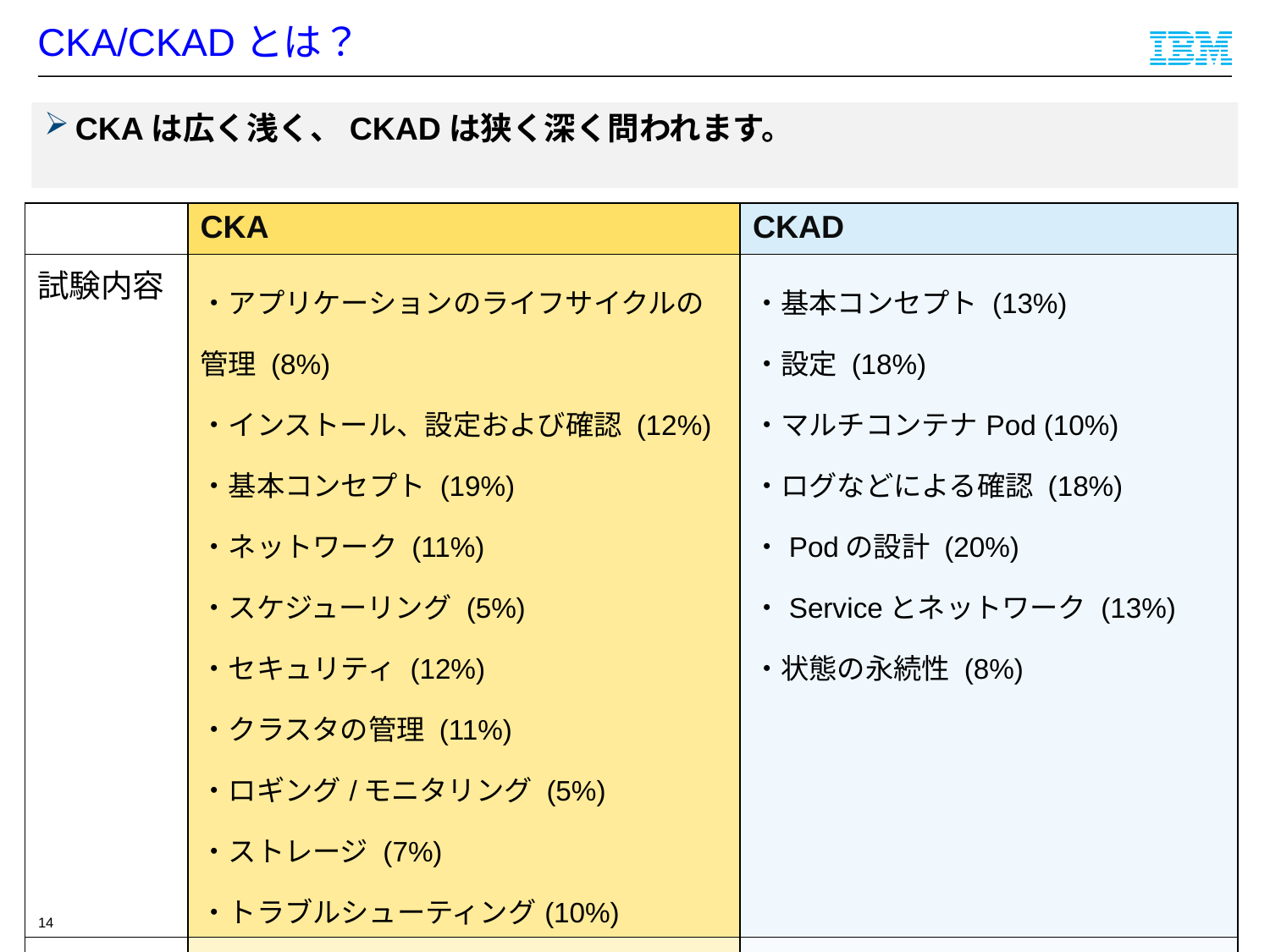

# CKA/CKADとは？
CKAは広く浅く、CKADは狭く深く問われます。
|  | CKA | CKAD |
| --- | --- | --- |
| 試験内容 | ・アプリケーションのライフサイクルの管理 (8%) ・インストール、設定および確認 (12%) ・基本コンセプト (19%) ・ネットワーク (11%) ・スケジューリング (5%) ・セキュリティ (12%) ・クラスタの管理 (11%) ・ロギング/モニタリング (5%) ・ストレージ (7%) ・トラブルシューティング(10%) | ・基本コンセプト (13%) ・設定 (18%) ・マルチコンテナPod (10%) ・ログなどによる確認 (18%) ・Podの設計 (20%) ・Serviceとネットワーク (13%) ・状態の永続性 (8%) |
| 試験時間 | 3時間 | 2時間 |
| 問題数 | 24問(7.5min/1問) | 19問(6.3min/1問) |
| 合格ライン | 74% | 66％ |